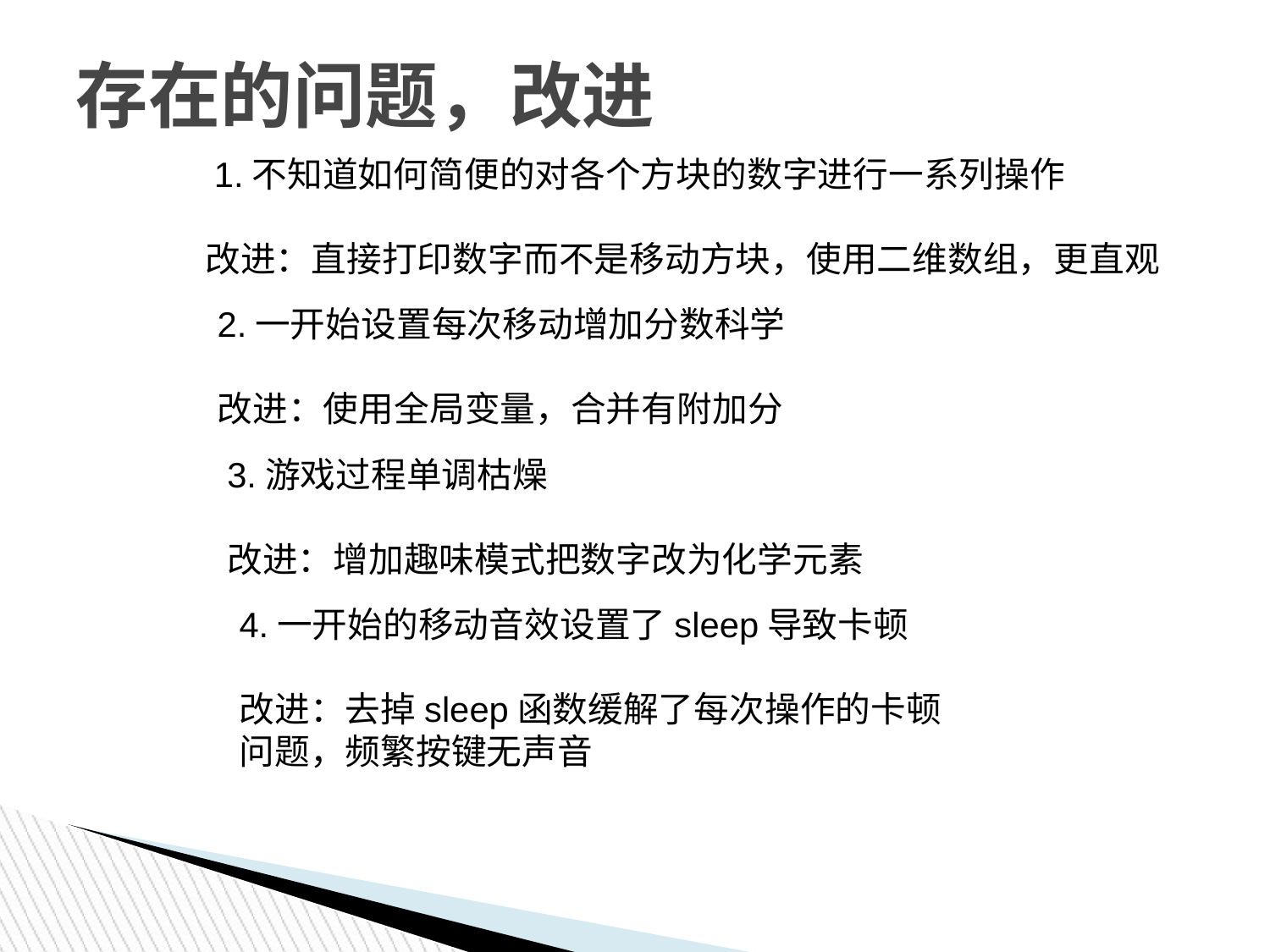

# 存在的问题，改进
	1.不知道如何简便的对各个方块的数字进行一系列操作

              改进：直接打印数字而不是移动方块，使用二维数组，更直观
2.一开始设置每次移动增加分数科学

改进：使用全局变量，合并有附加分
3.游戏过程单调枯燥

改进：增加趣味模式把数字改为化学元素
4.一开始的移动音效设置了sleep导致卡顿

改进：去掉sleep函数缓解了每次操作的卡顿问题，频繁按键无声音